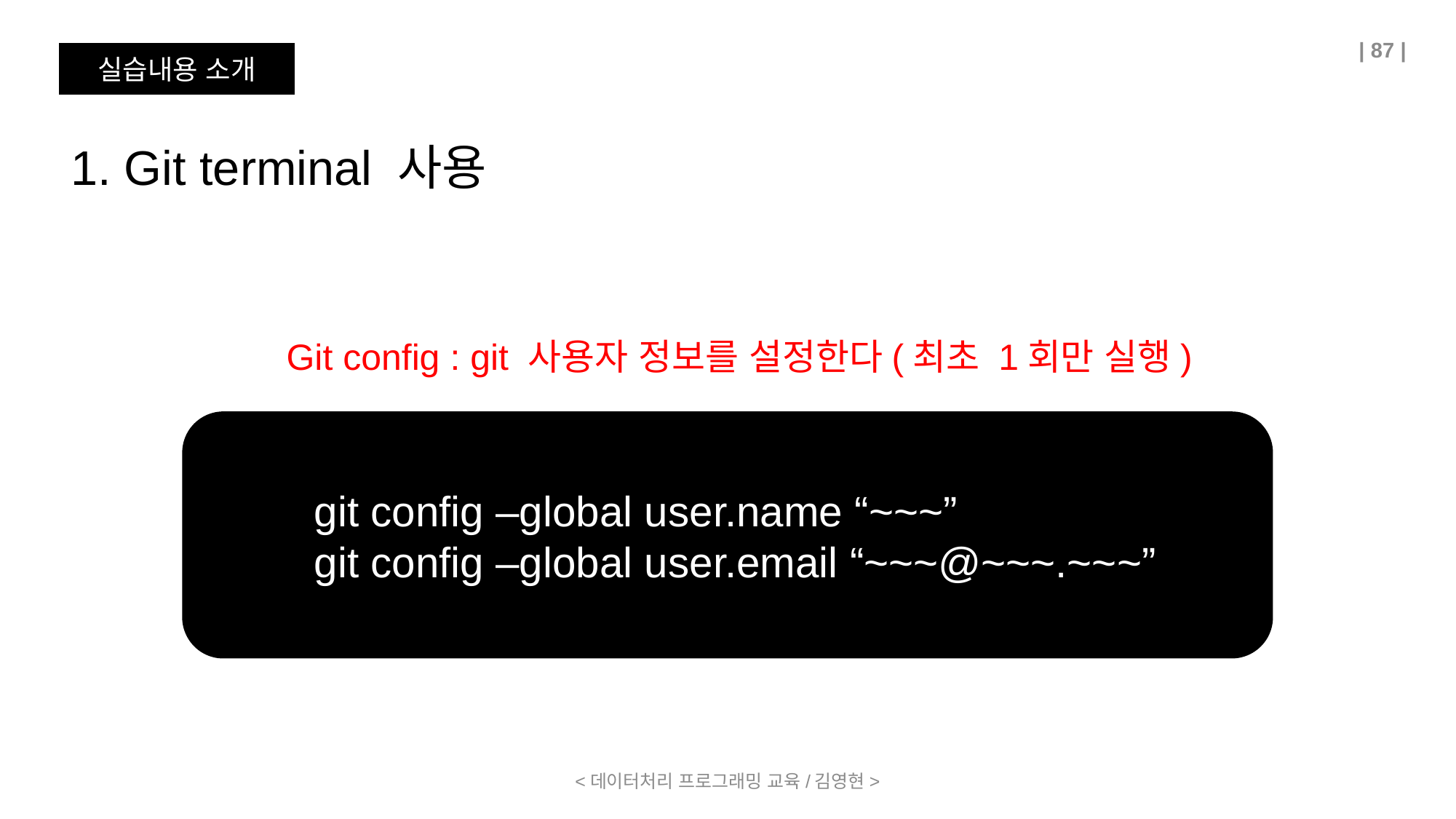

| 87 |
실습내용 소개

1. Git terminal 사용
Git config : git 사용자 정보를 설정한다(최초 1회만 실행)
	git config –global user.name “~~~”
	git config –global user.email “~~~@~~~.~~~”
<데이터처리 프로그래밍 교육/김영현>